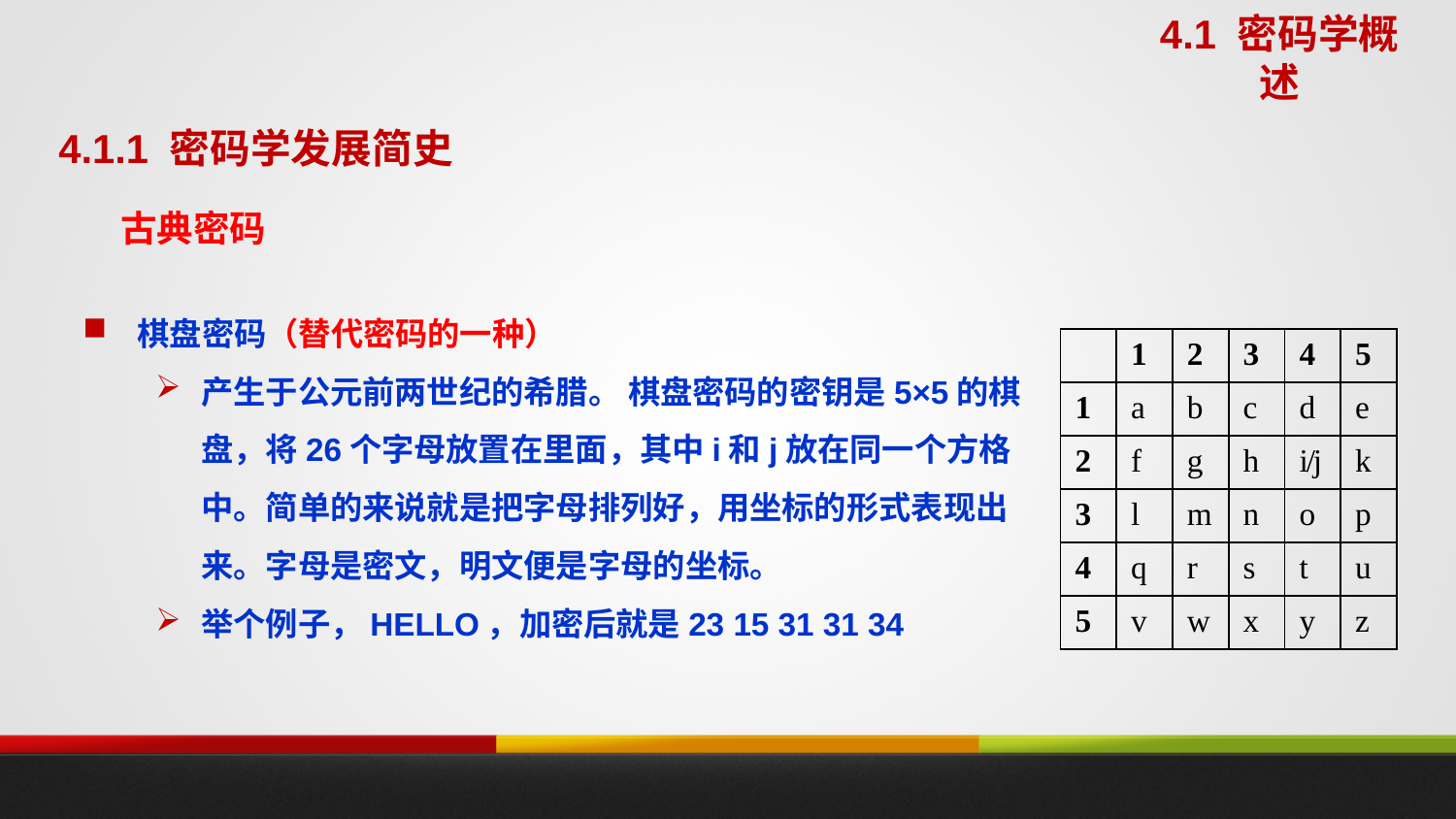

4.1 密码学概述
4.1.1 密码学发展简史
# 古典密码
棋盘密码（替代密码的一种）
产生于公元前两世纪的希腊。 棋盘密码的密钥是5×5的棋盘，将26个字母放置在里面，其中i和j放在同一个方格中。简单的来说就是把字母排列好，用坐标的形式表现出来。字母是密文，明文便是字母的坐标。
举个例子，HELLO，加密后就是23 15 31 31 34
|  | 1 | 2 | 3 | 4 | 5 |
| --- | --- | --- | --- | --- | --- |
| 1 | a | b | c | d | e |
| 2 | f | g | h | i/j | k |
| 3 | l | m | n | o | p |
| 4 | q | r | s | t | u |
| 5 | v | w | x | y | z |